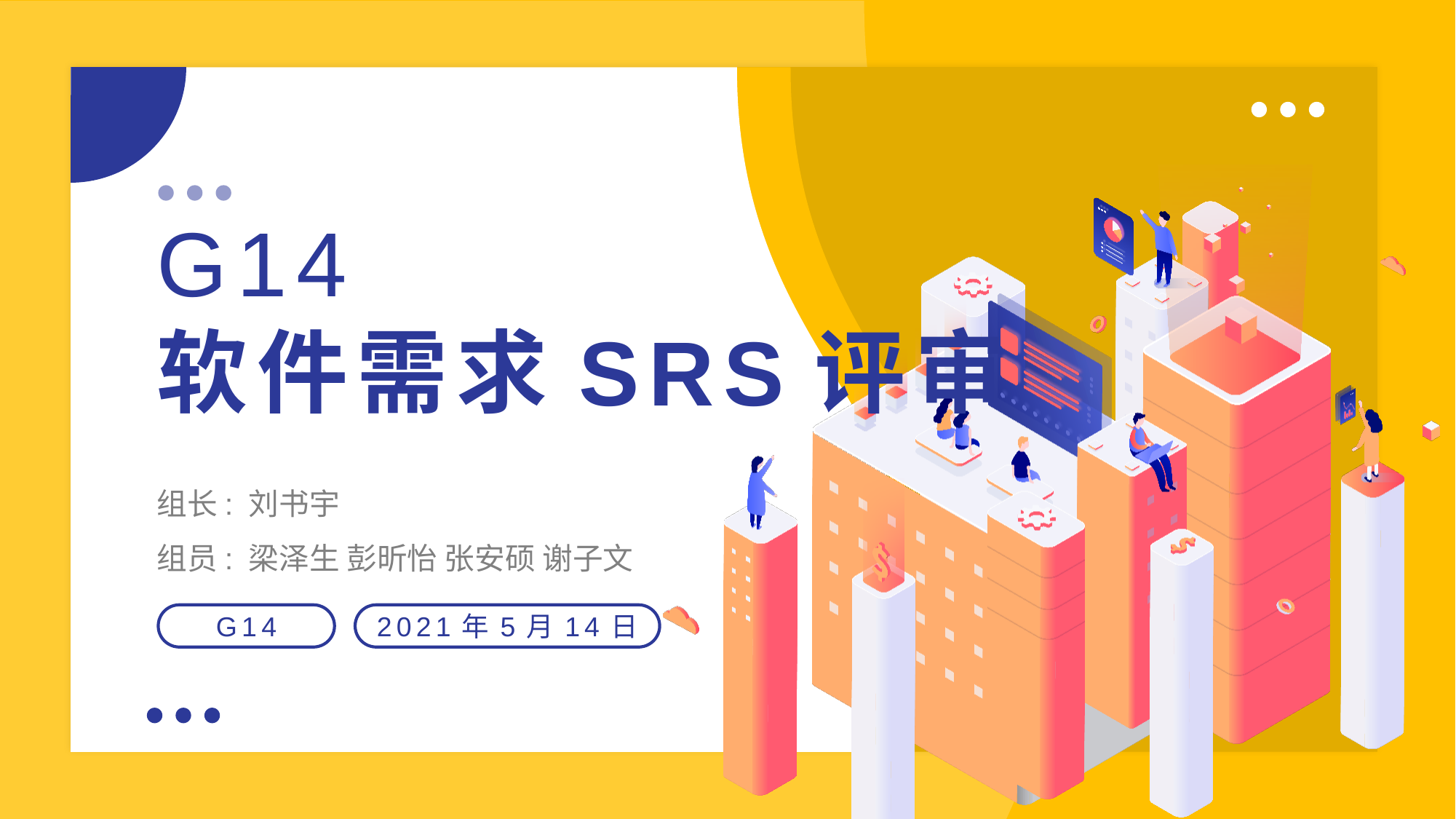

G14
软件需求SRS评审
组长: 刘书宇
组员: 梁泽生 彭昕怡 张安硕 谢子文
G14
2021年5月14日